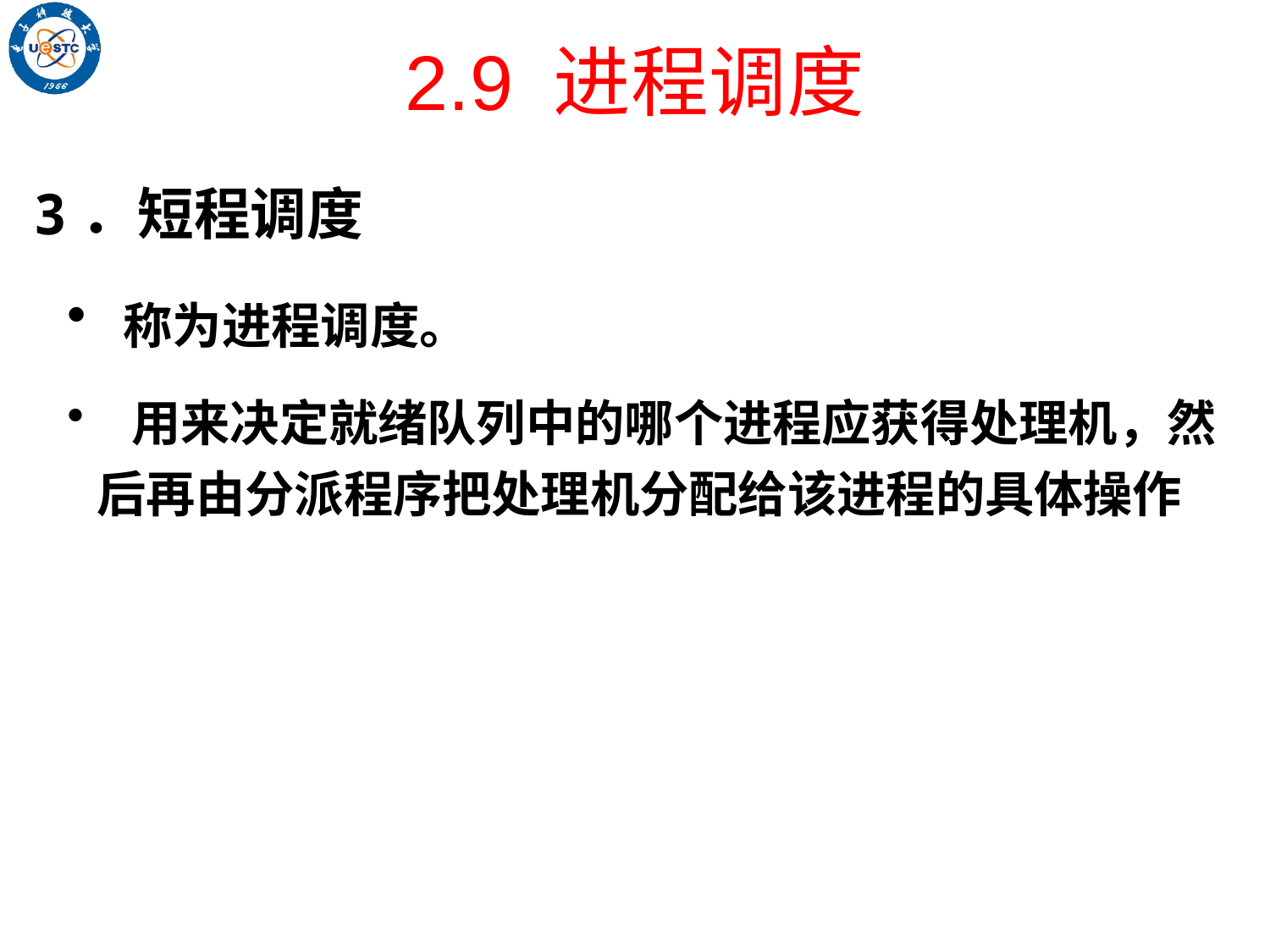

# 2.9 进程调度
3．短程调度
 称为进程调度。
  用来决定就绪队列中的哪个进程应获得处理机，然 后再由分派程序把处理机分配给该进程的具体操作